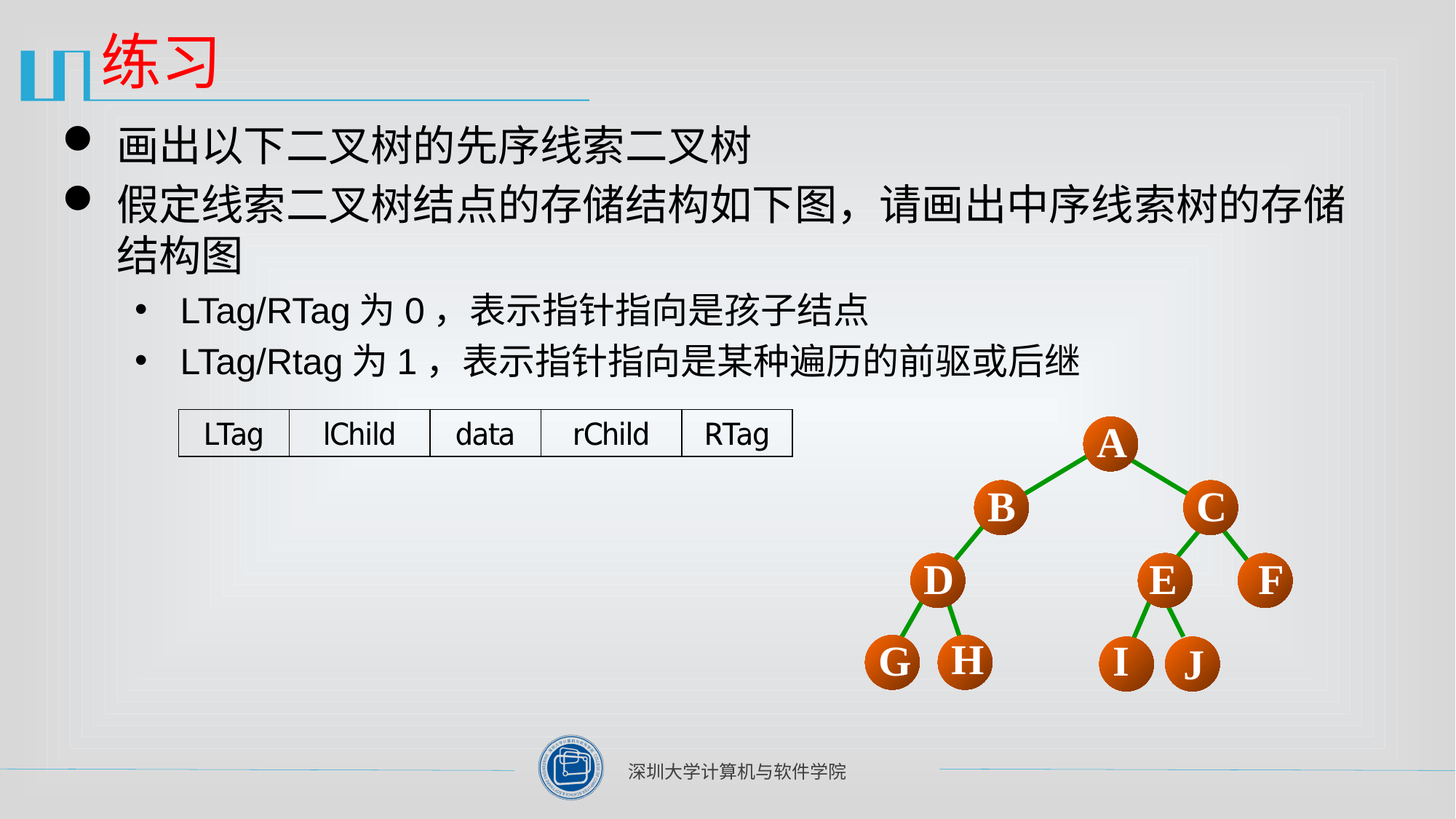

# 练习
画出以下二叉树的先序线索二叉树
假定线索二叉树结点的存储结构如下图，请画出中序线索树的存储结构图
LTag/RTag为0，表示指针指向是孩子结点
LTag/Rtag为1，表示指针指向是某种遍历的前驱或后继
A

B
C

D
E
F

H
G
I
J

9

LTag
lChild
data
rChild
RTag
68